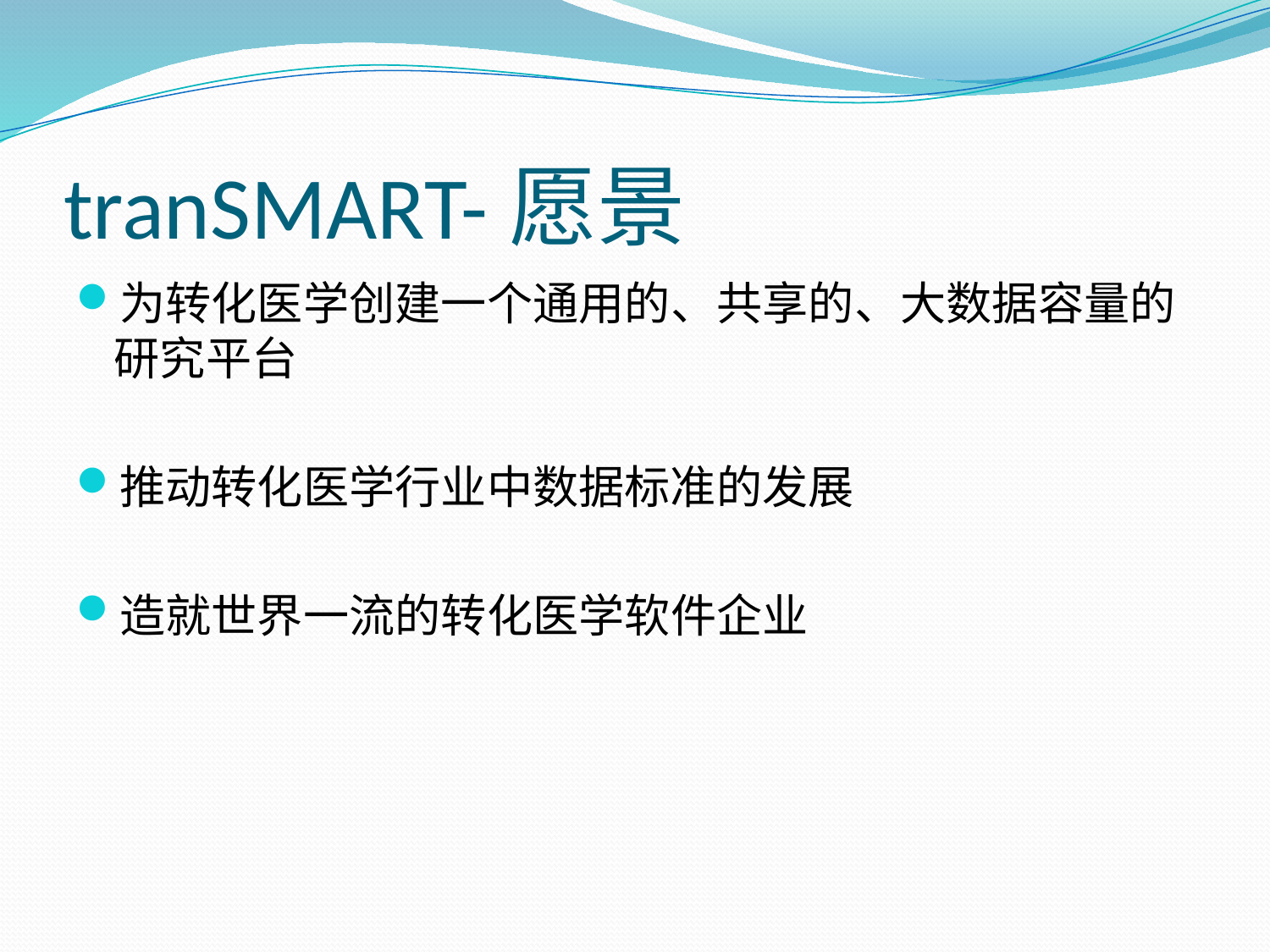

# tranSMART-愿景
为转化医学创建一个通用的、共享的、大数据容量的研究平台

推动转化医学行业中数据标准的发展

造就世界一流的转化医学软件企业